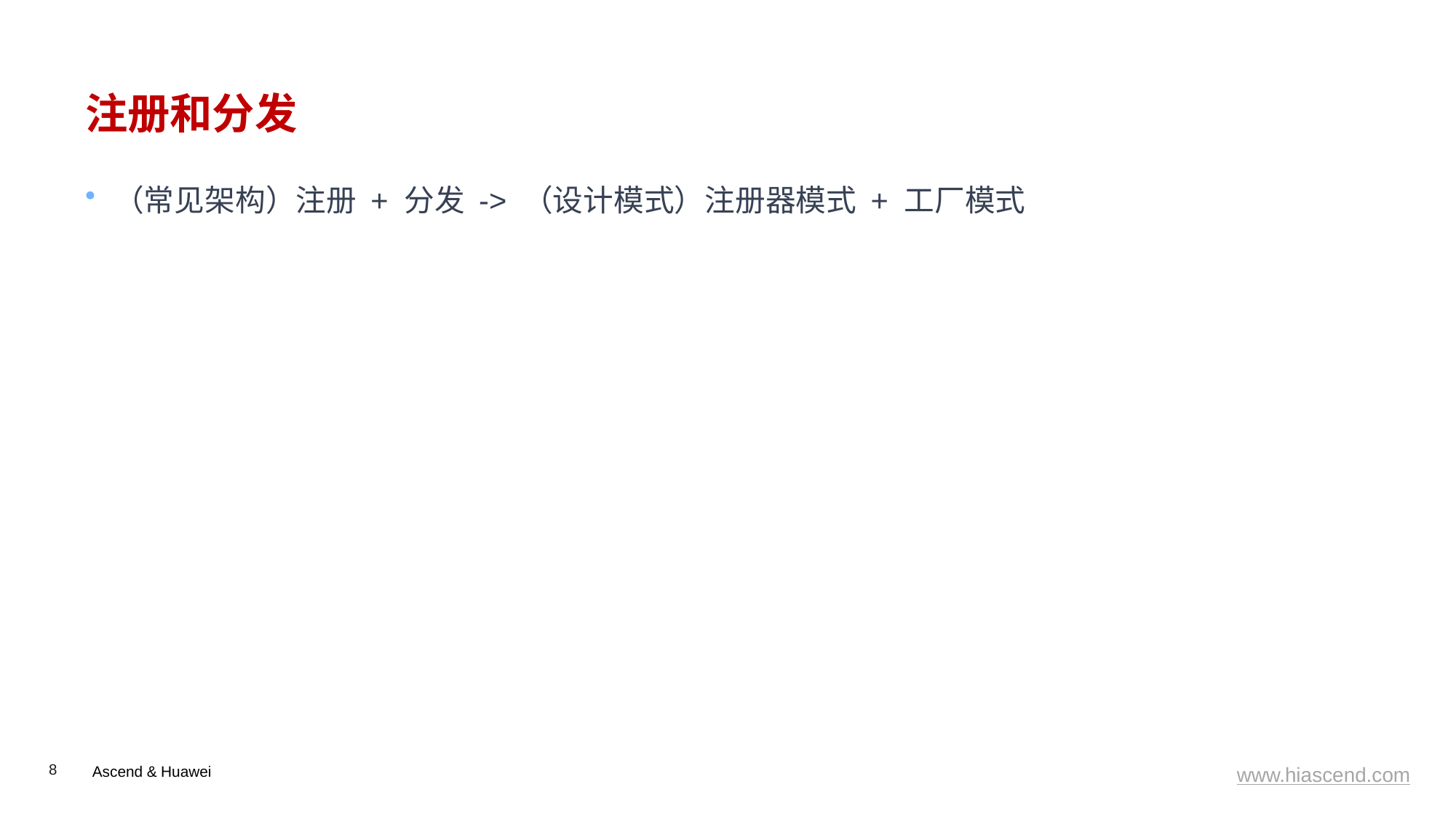

# 注册和分发
（常见架构）注册 + 分发 -> （设计模式）注册器模式 + 工厂模式